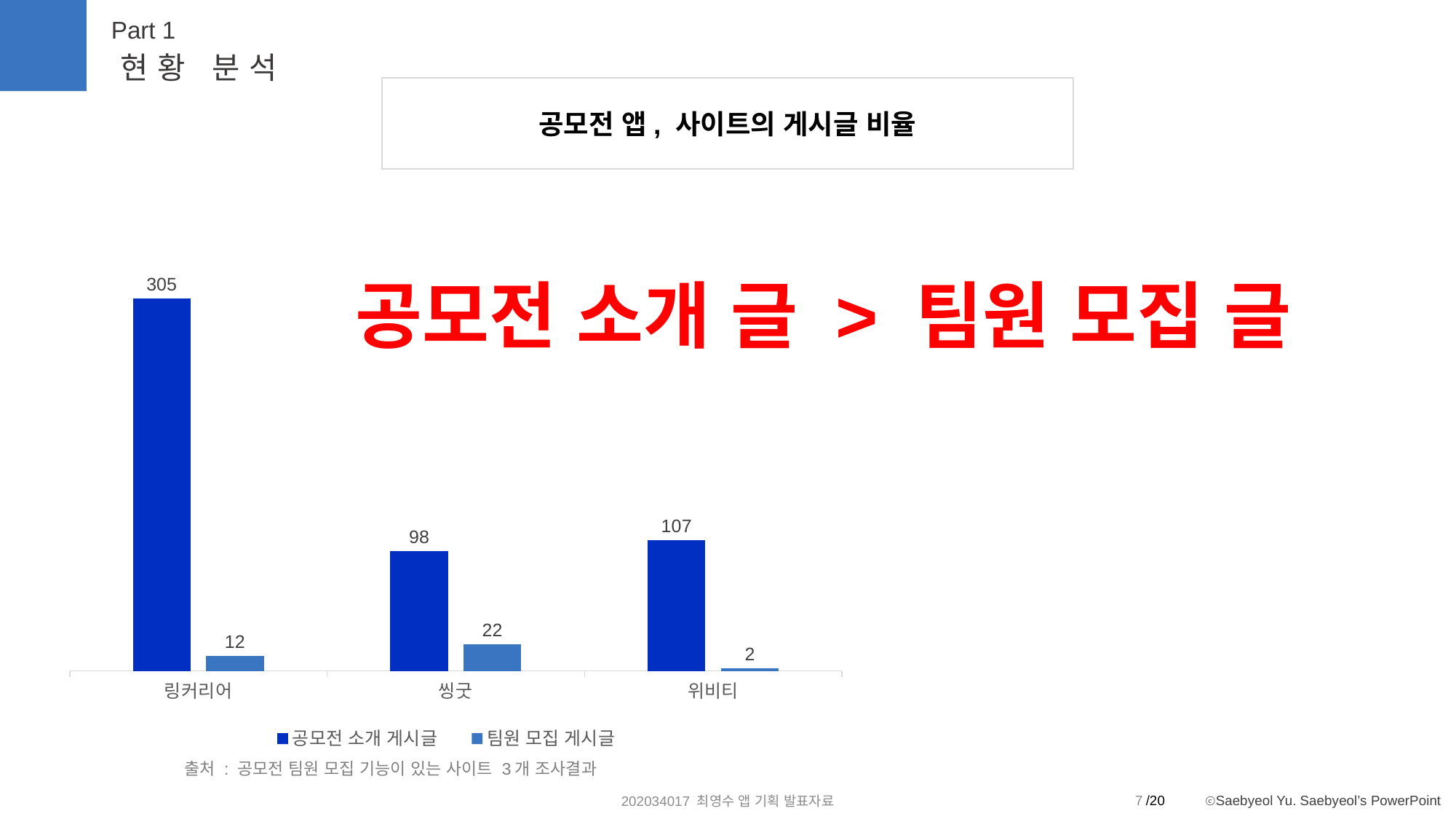

Part 1
현황 분석
공모전 앱, 사이트의 게시글 비율

### Chart

| Category | 공모전 소개 게시글 | 팀원 모집 게시글 |
|---|---|---|
| 링커리어 | 305.0 | 12.0 |
| 씽굿 | 98.0 | 22.0 |
| 위비티 | 107.0 | 2.0 |
공모전 소개 글 > 팀원 모집 글
출처 : 공모전 팀원 모집 기능이 있는 사이트 3개 조사결과
7
202034017 최영수 앱 기획 발표자료